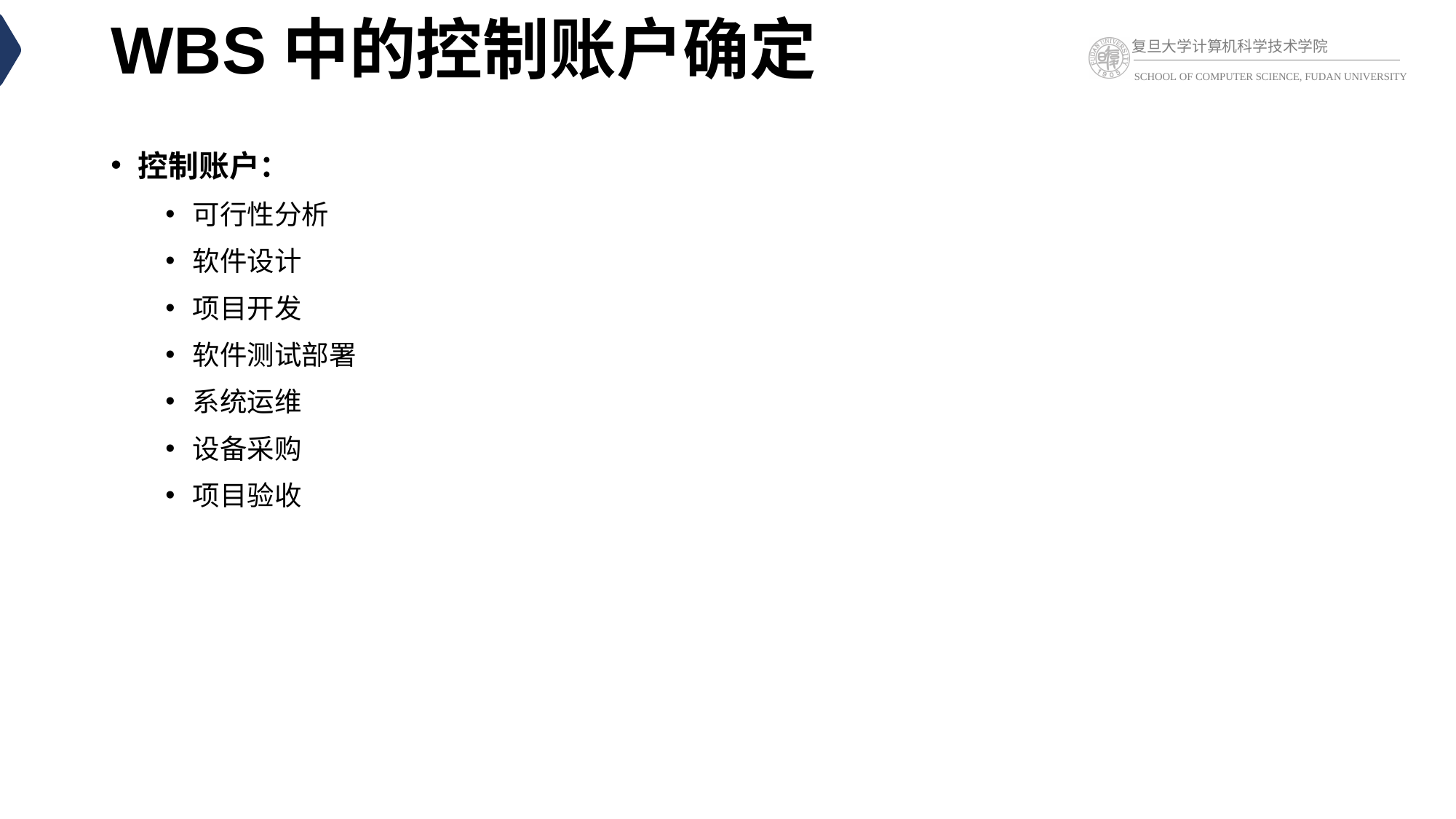

# WBS中的控制账户确定
控制账户：
可行性分析
软件设计
项目开发
软件测试部署
系统运维
设备采购
项目验收